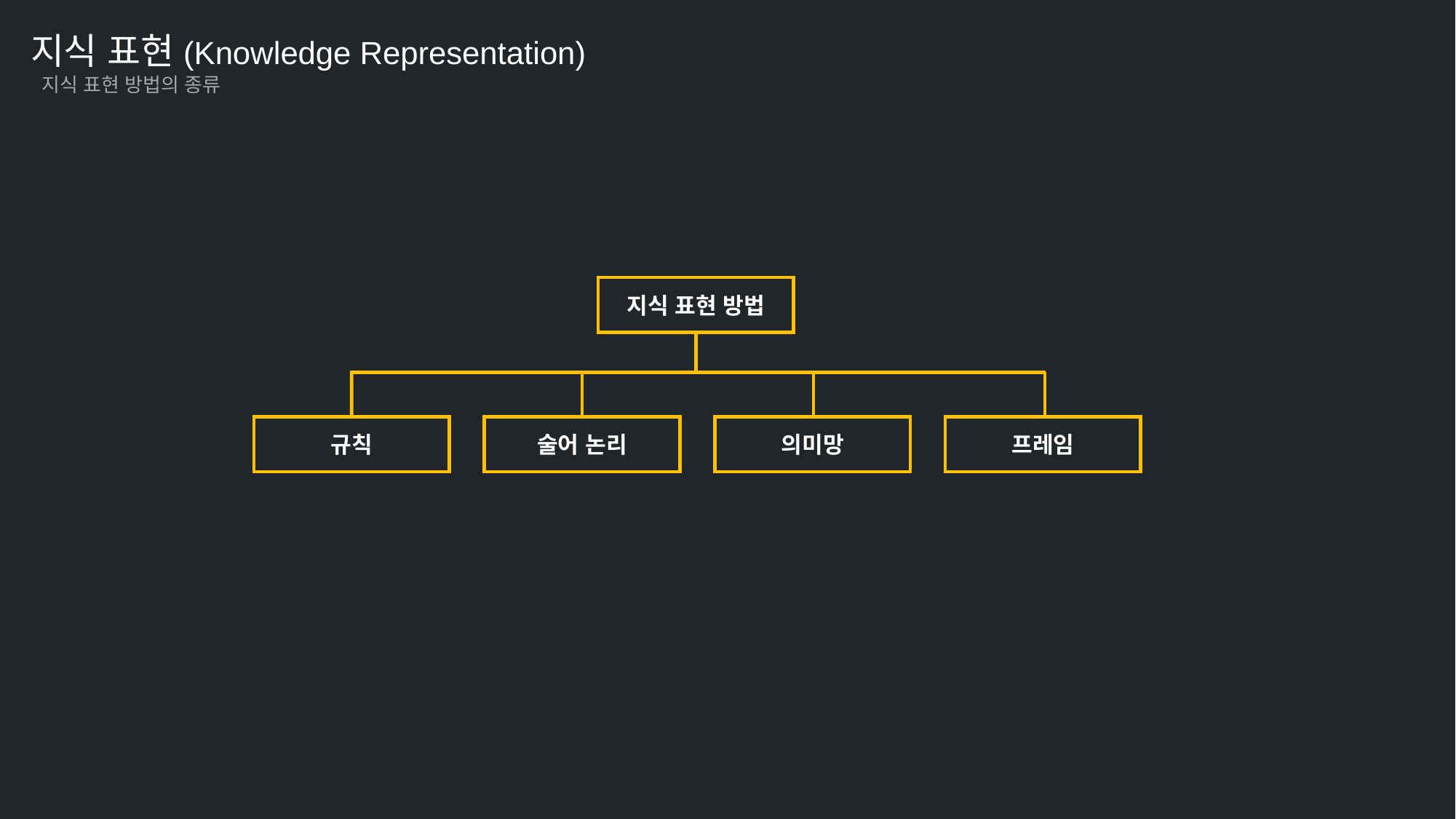

지식 표현(Knowledge Representation)
지식 표현 방법의 종류
지식 표현 방법
술어 논리
의미망
프레임
규칙